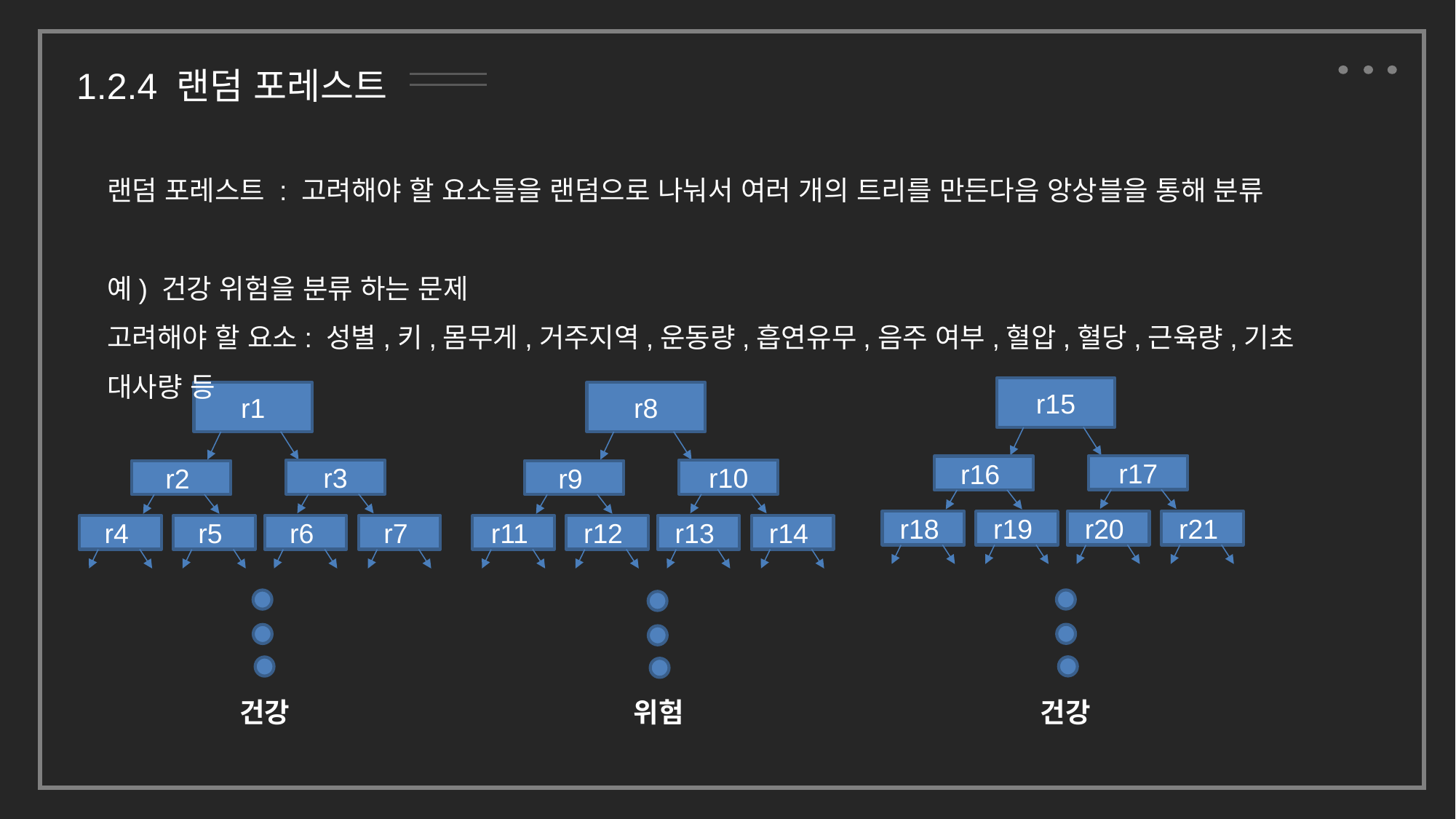

1.2.4 랜덤 포레스트

랜덤 포레스트 : 고려해야 할 요소들을 랜덤으로 나눠서 여러 개의 트리를 만든다음 앙상블을 통해 분류

예) 건강 위험을 분류 하는 문제
고려해야 할 요소: 성별,키,몸무게,거주지역,운동량,흡연유무,음주 여부,혈압,혈당,근육량,기초 대사량 등
r15
r17
r16
r18
r19
r20
r21
r1
r3
r2
r4
r5
r6
r7
r8
r10
r9
r11
r12
r13
r14

건강
위험
건강